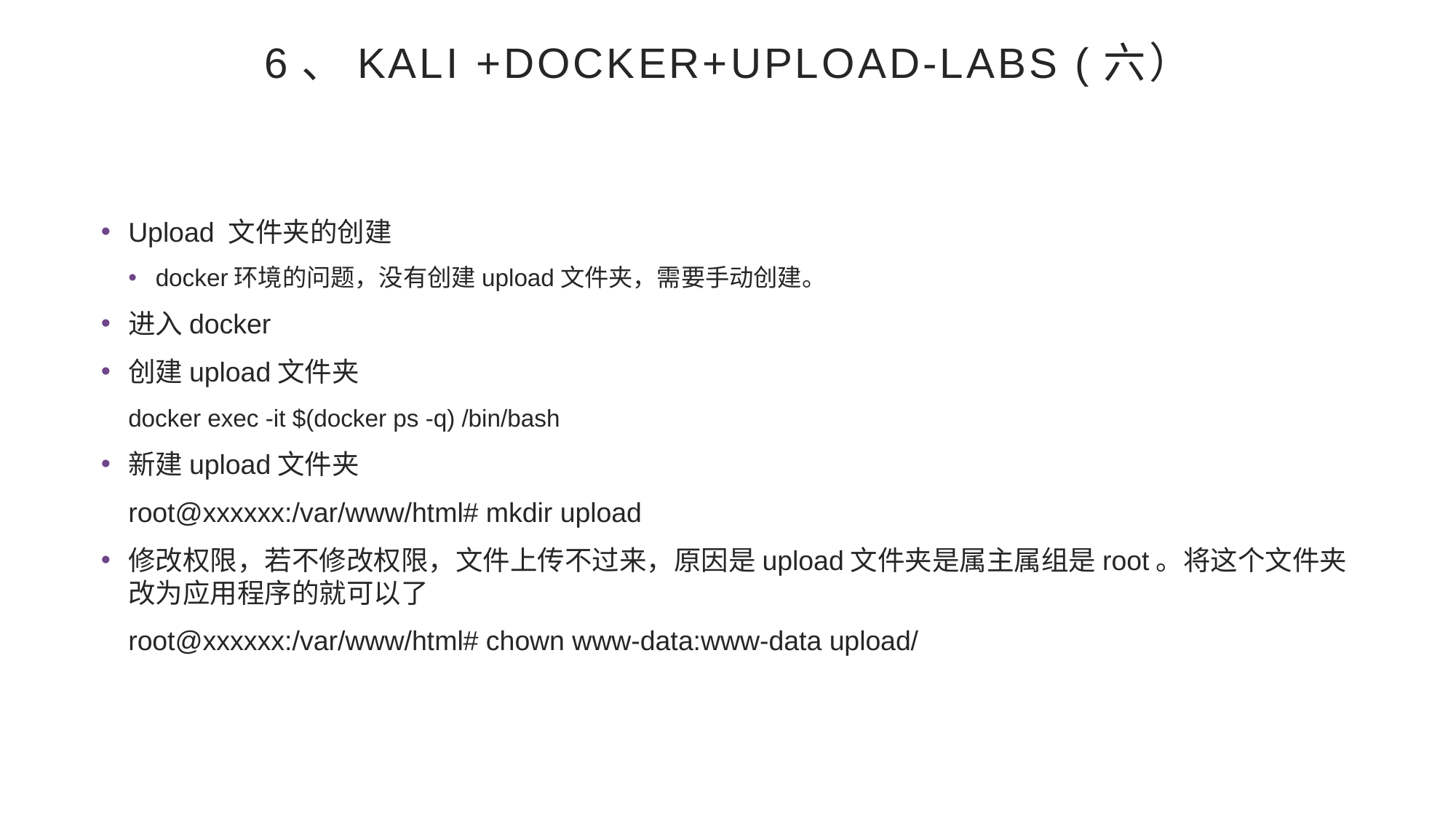

# 6、kali +docker+upload-labs (六）
Upload 文件夹的创建
docker环境的问题，没有创建upload文件夹，需要手动创建。
进入docker
创建upload文件夹
docker exec -it $(docker ps -q) /bin/bash
新建upload文件夹
	root@xxxxxx:/var/www/html# mkdir upload
修改权限，若不修改权限，文件上传不过来，原因是upload文件夹是属主属组是root。将这个文件夹改为应用程序的就可以了
	root@xxxxxx:/var/www/html# chown www-data:www-data upload/